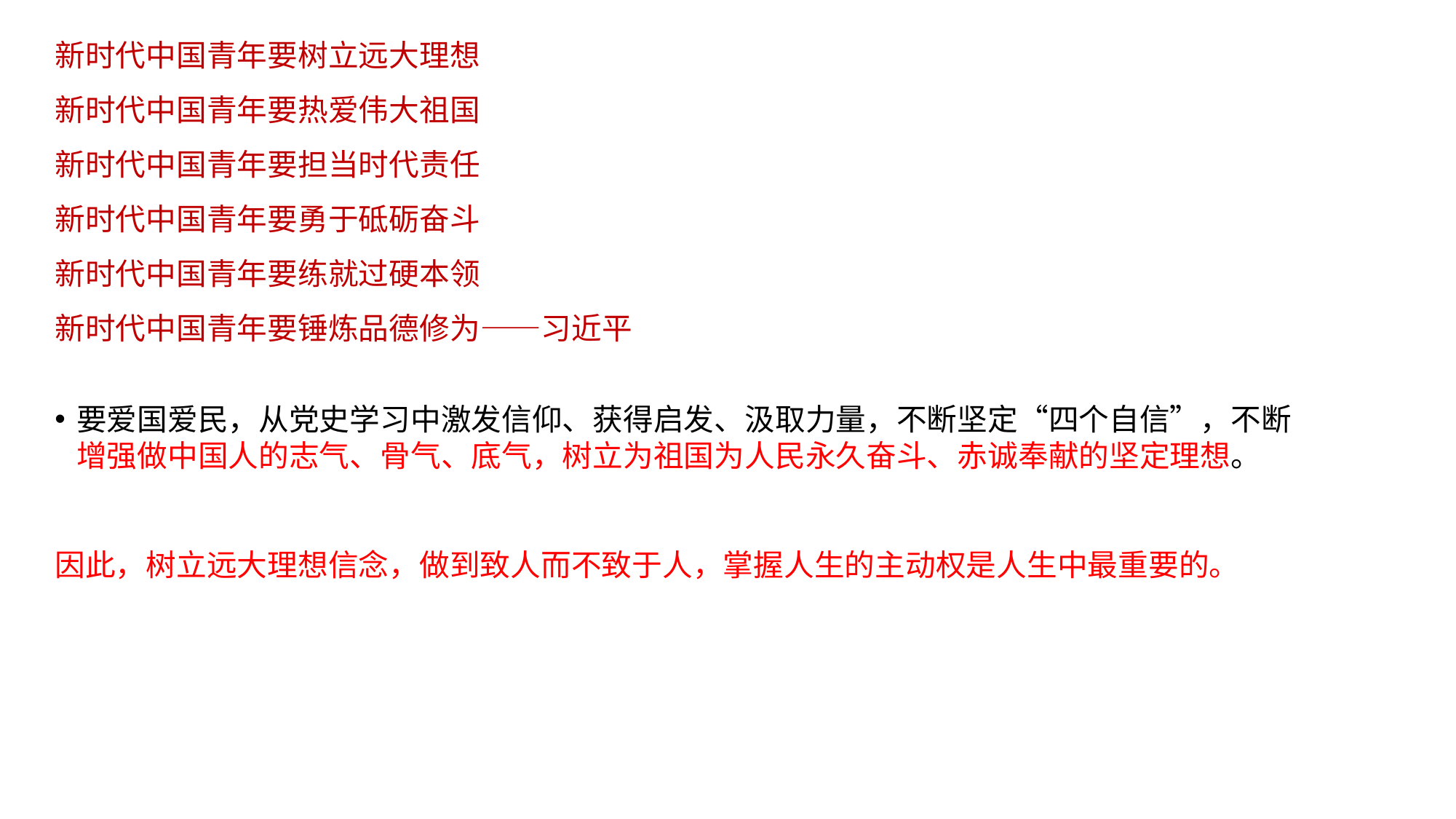

新时代中国青年要树立远大理想
新时代中国青年要热爱伟大祖国
新时代中国青年要担当时代责任
新时代中国青年要勇于砥砺奋斗
新时代中国青年要练就过硬本领
新时代中国青年要锤炼品德修为——习近平

要爱国爱民，从党史学习中激发信仰、获得启发、汲取力量，不断坚定“四个自信”，不断增强做中国人的志气、骨气、底气，树立为祖国为人民永久奋斗、赤诚奉献的坚定理想。

因此，树立远大理想信念，做到致人而不致于人，掌握人生的主动权是人生中最重要的。